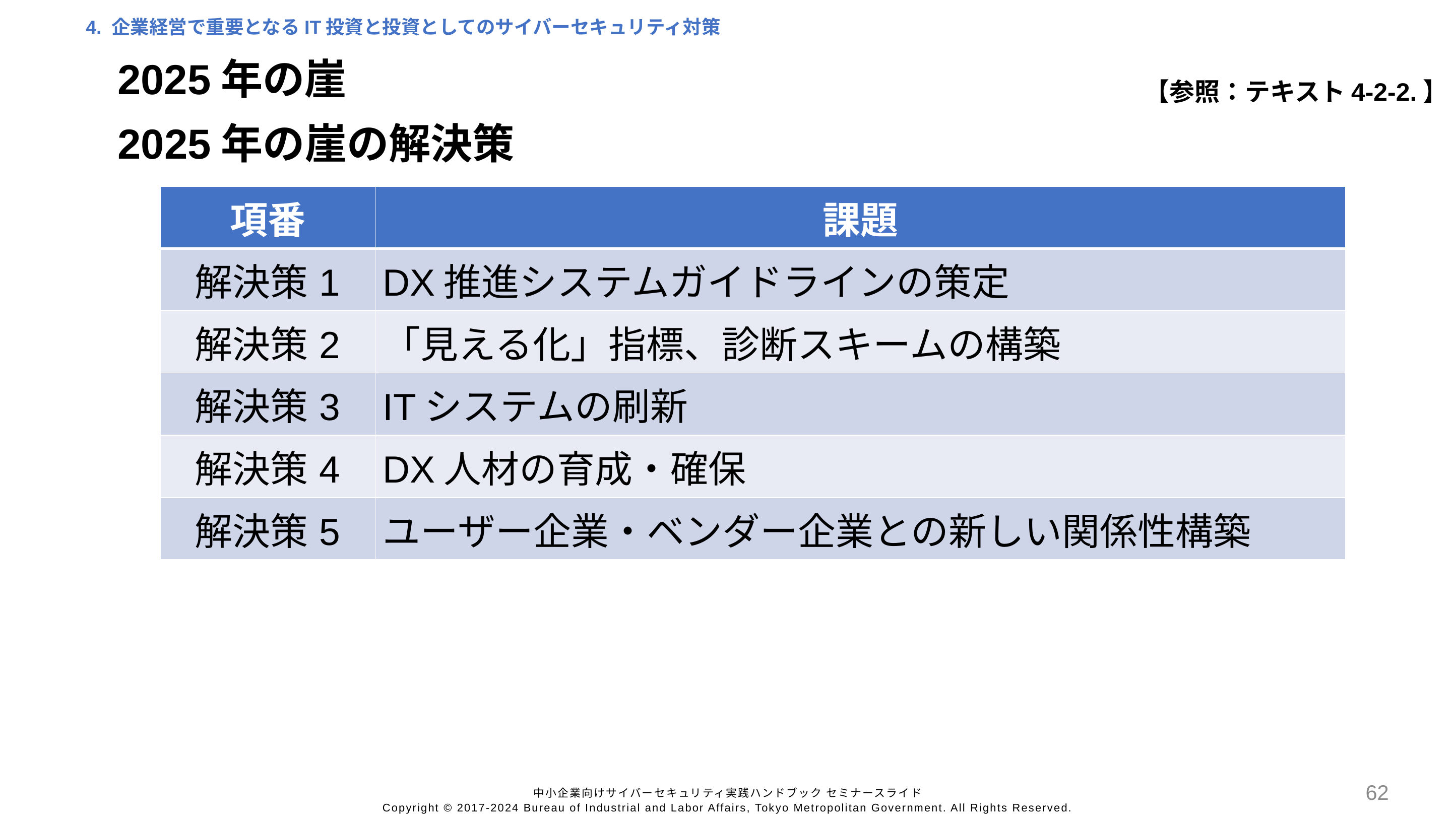

4. 企業経営で重要となるIT投資と投資としてのサイバーセキュリティ対策
2025年の崖
【参照：テキスト4-2-2.】
2025年の崖の解決策
| 項番 | 課題 |
| --- | --- |
| 解決策1 | DX推進システムガイドラインの策定 |
| 解決策2 | 「見える化」指標、診断スキームの構築 |
| 解決策3 | ITシステムの刷新 |
| 解決策4 | DX人材の育成・確保 |
| 解決策5 | ユーザー企業・ベンダー企業との新しい関係性構築 |
62